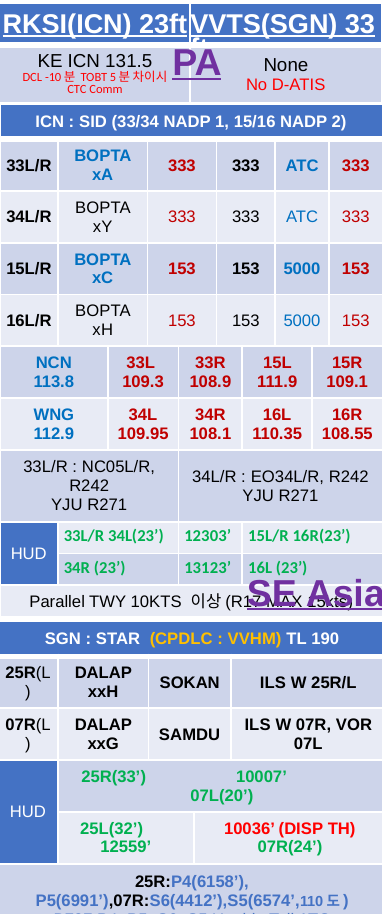

| RKSI(ICN) 23ft | VVTS(SGN) 33ft |
| --- | --- |
| KE ICN 131.5 DCL -10분 TOBT 5분 차이시 CTC Comm | None No D-ATIS |
PA
| ICN : SID (33/34 NADP 1, 15/16 NADP 2) |  |  |  |  |  |  |  |  |  |
| --- | --- | --- | --- | --- | --- | --- | --- | --- | --- |
| 33L/R | BOPTA xA |  | 333 |  | 333 |  | ATC |  | 333 |
| 34L/R | BOPTA xY |  | 333 |  | 333 |  | ATC |  | 333 |
| 15L/R | BOPTA xC |  | 153 |  | 153 |  | 5000 |  | 153 |
| 16L/R | BOPTA xH |  | 153 |  | 153 |  | 5000 |  | 153 |
| NCN 113.8 |  | 33L 109.3 |  | 33R 108.9 |  | 15L 111.9 |  | 15R 109.1 |  |
| WNG 112.9 |  | 34L 109.95 |  | 34R 108.1 |  | 16L 110.35 |  | 16R 108.55 |  |
| 33L/R : NC05L/R, R242 YJU R271 |  |  |  | 34L/R : EO34L/R, R242 YJU R271 |  |  |  |  |  |
| HUD | 33L/R 34L(23’) |  |  | 12303’ |  | 15L/R 16R(23’) |  |  |  |
|  | 34R (23’) |  |  | 13123’ |  | 16L (23’) |  |  |  |
| Parallel TWY 10KTS 이상(R17 MAX 15kts) |  |  |  |  |  |  |  |  |  |
FUK 127.5(SENKA /20) – TPE 125.5 – 127.9 – 129.1
MNL 119.3 - MNL RDO 8942(5655) – HCM 120.7
132.35 – SGN APP 125.5
SE Asia
| SGN : STAR (CPDLC : VVHM) TL 190 |  |  |  |  |
| --- | --- | --- | --- | --- |
| 25R(L) | DALAP xxH | SOKAN | SOKAN | ILS W 25R/L |
| 07R(L) | DALAP xxG | SAMDU | SAMDU | ILS W 07R, VOR 07L |
| HUD | 25R(33’) 10007’ 07L(20’) |  | 10007’ |  |
|  | 25L(32’) 12559’ |  | 10036’ (DISP TH) 07R(24’) |  |
| 25R:P4(6158’), P5(6991’),07R:S6(4412’),S5(6574’,110도) B737 P4, P5, S6, S5 Unable Tell ATC 25L : S7(6824’), S8(9671’), 07L : P3(6266’), P2(8907’) |  |  |  |  |
| FollowMe Car Service in Ramp (Caution STOPBAR L/T) Sensitie VDGS!!! (0.5m이내, 2m STOP시 바로 정지) |  |  |  |  |